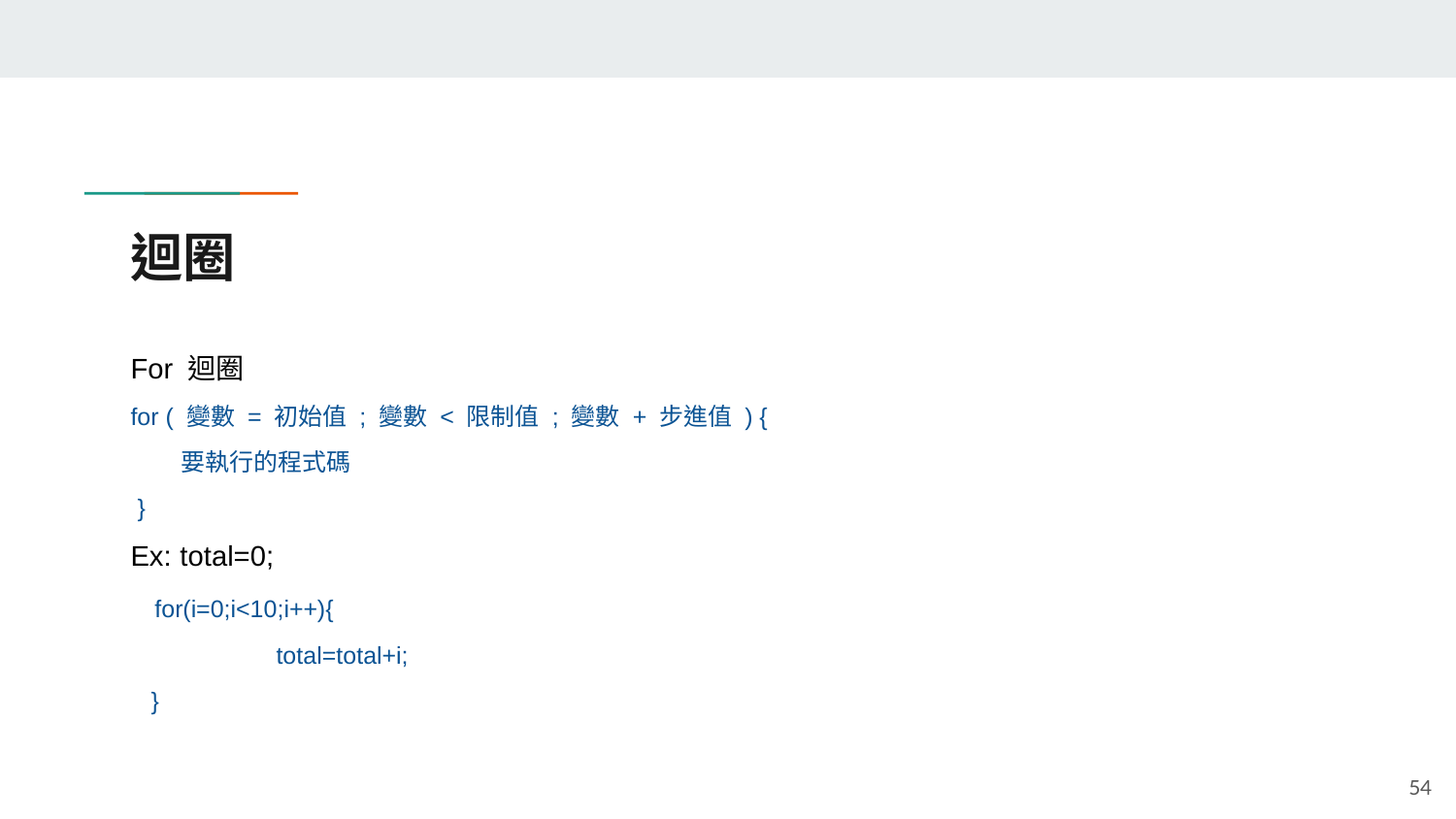

# 迴圈
For 迴圈
for ( 變數 = 初始值 ; 變數 < 限制值 ; 變數 + 步進值 ) {
   　要執行的程式碼
 }
Ex: total=0;
   for(i=0;i<10;i++){
  	total=total+i;
   }

54